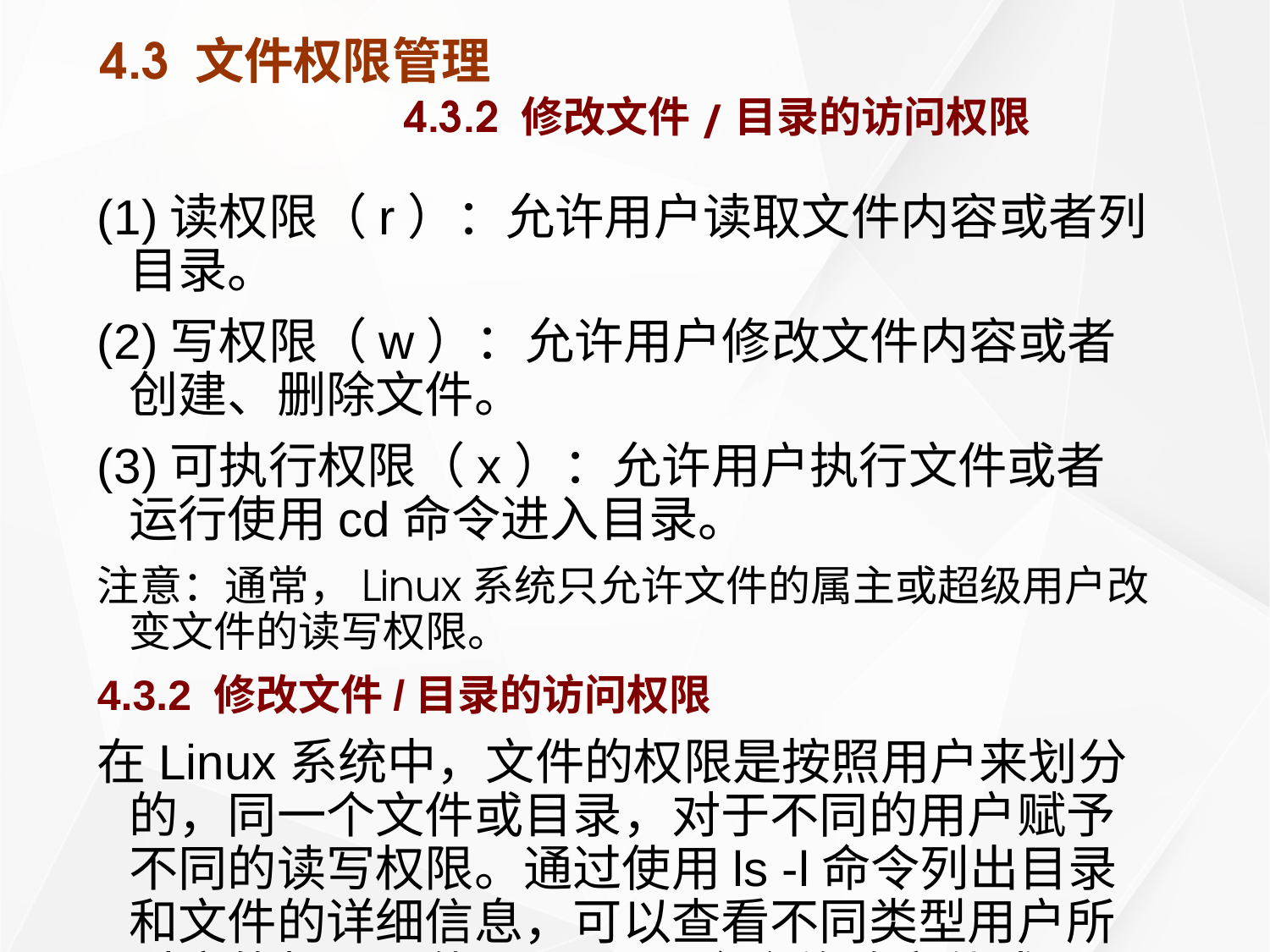

# 4.3 文件权限管理 4.3.2 修改文件/目录的访问权限
(1)读权限（r）：允许用户读取文件内容或者列目录。
(2)写权限（w）：允许用户修改文件内容或者创建、删除文件。
(3)可执行权限（x）：允许用户执行文件或者运行使用cd命令进入目录。
注意：通常，Linux系统只允许文件的属主或超级用户改变文件的读写权限。
4.3.2 修改文件/目录的访问权限
在Linux系统中，文件的权限是按照用户来划分的，同一个文件或目录，对于不同的用户赋予不同的读写权限。通过使用ls -l命令列出目录和文件的详细信息，可以查看不同类型用户所对应的权限。使用chmod命令修改文件或目录的访